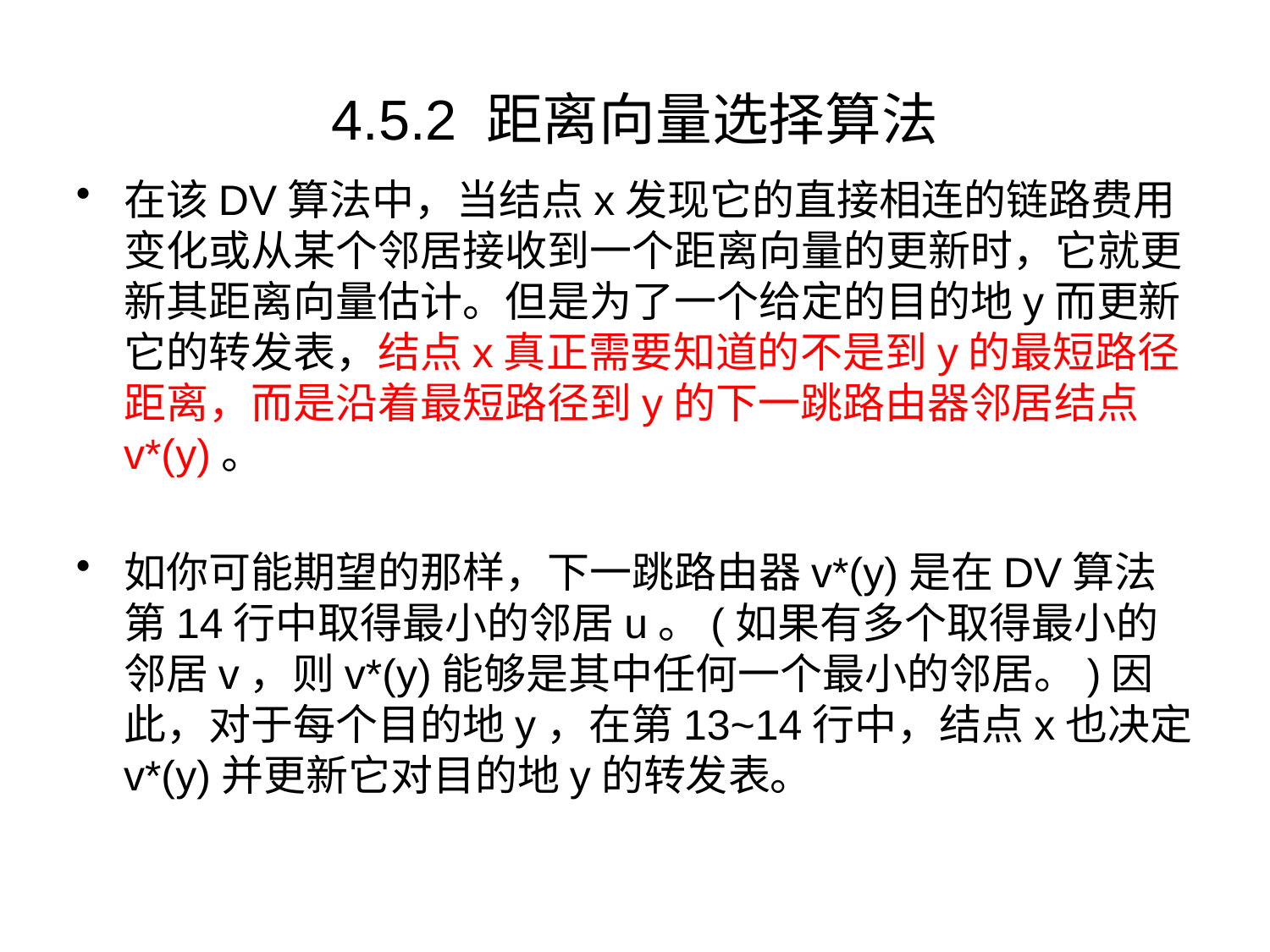

# 4.5.2 距离向量选择算法
在该DV算法中，当结点x发现它的直接相连的链路费用变化或从某个邻居接收到一个距离向量的更新时，它就更新其距离向量估计。但是为了一个给定的目的地y而更新它的转发表，结点x真正需要知道的不是到y的最短路径距离，而是沿着最短路径到y的下一跳路由器邻居结点v*(y)。

如你可能期望的那样，下一跳路由器v*(y)是在DV算法第14行中取得最小的邻居u。(如果有多个取得最小的邻居v，则v*(y)能够是其中任何一个最小的邻居。)因此，对于每个目的地y，在第13~14行中，结点x也决定v*(y)并更新它对目的地y的转发表。